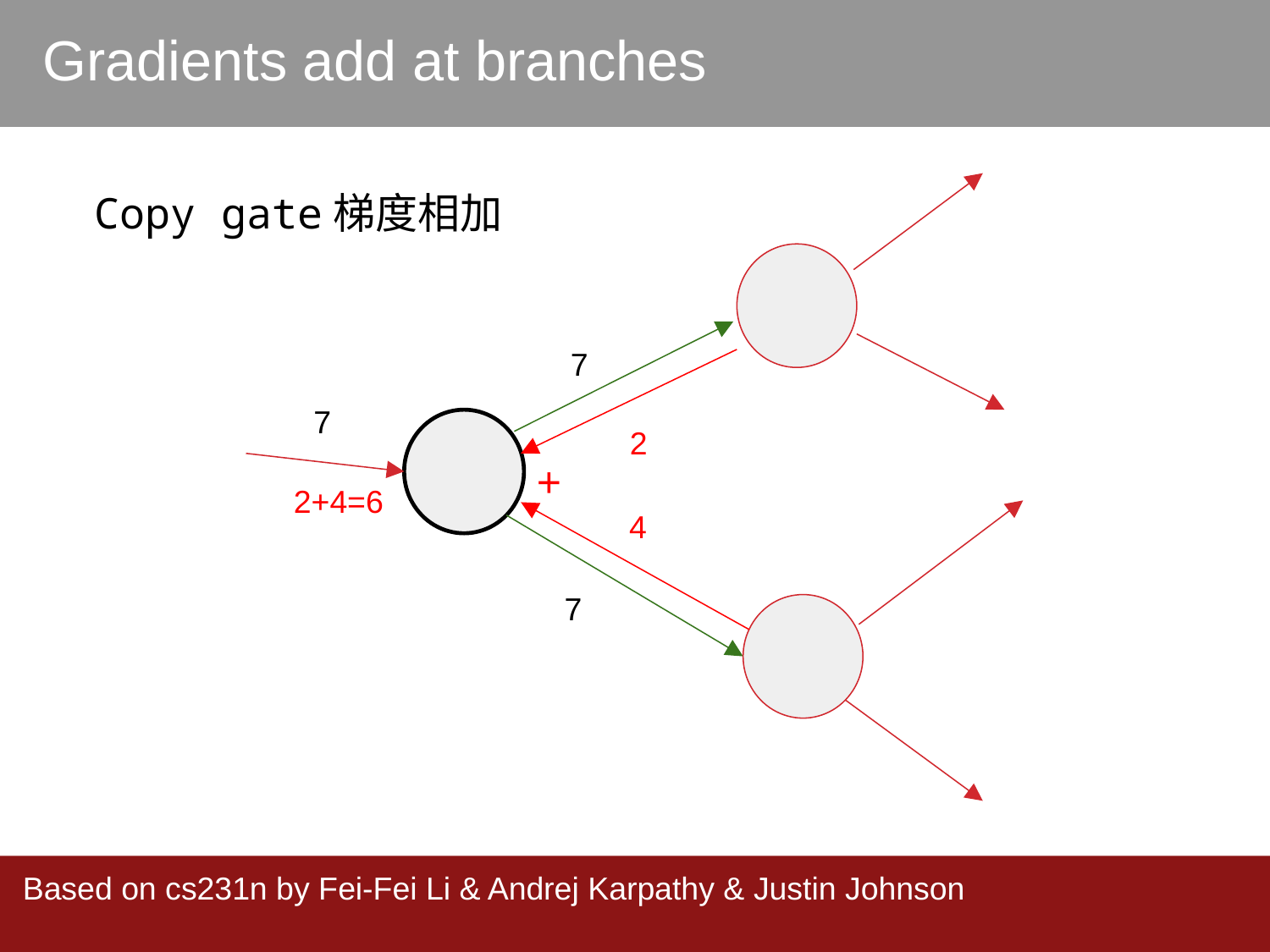

Gradients add at branches
Copy gate梯度相加

7
7

2
+
2+4=6
4
7